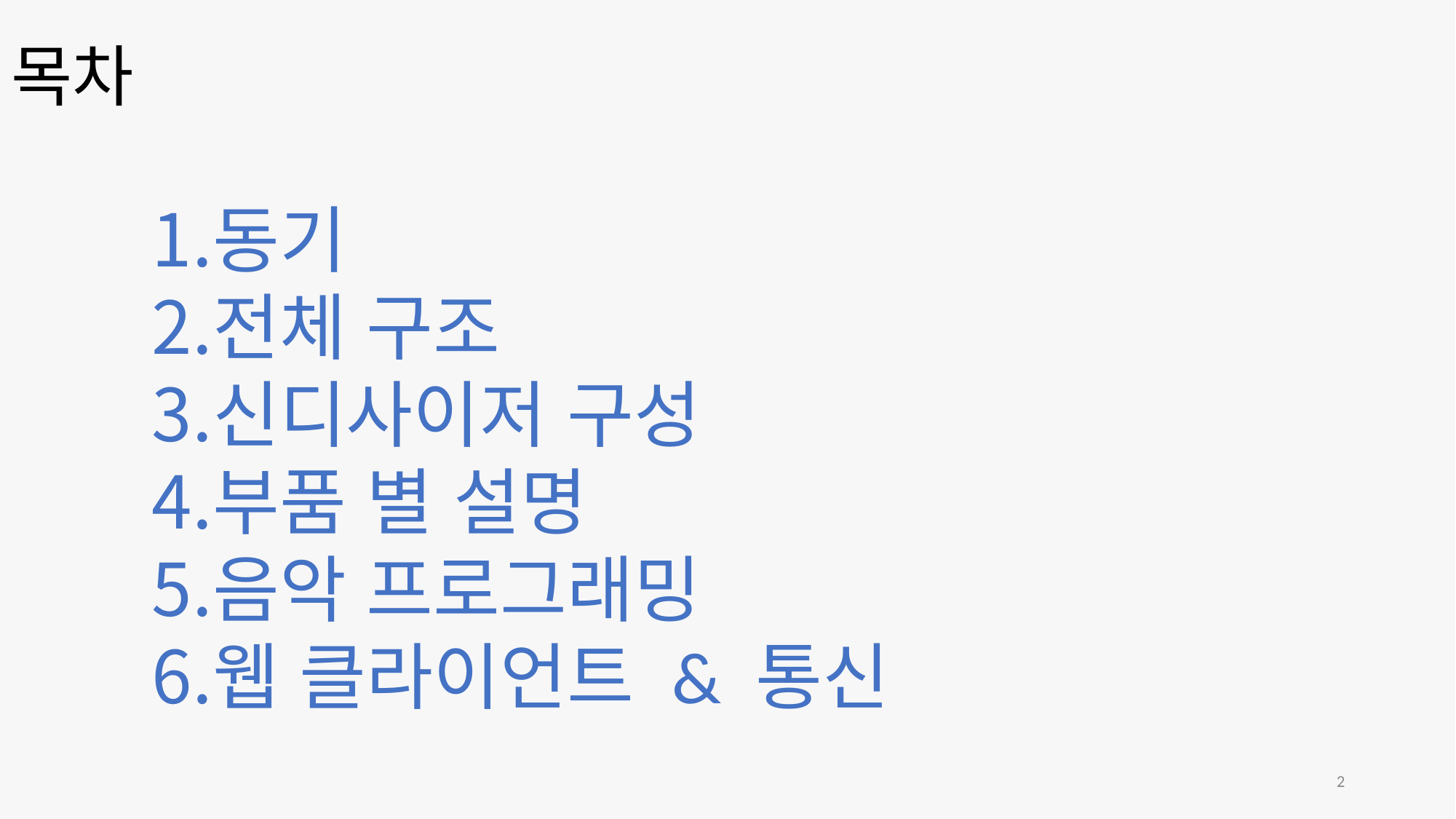

# 목차
동기
전체 구조
신디사이저 구성
부품 별 설명
음악 프로그래밍
웹 클라이언트 & 통신
2